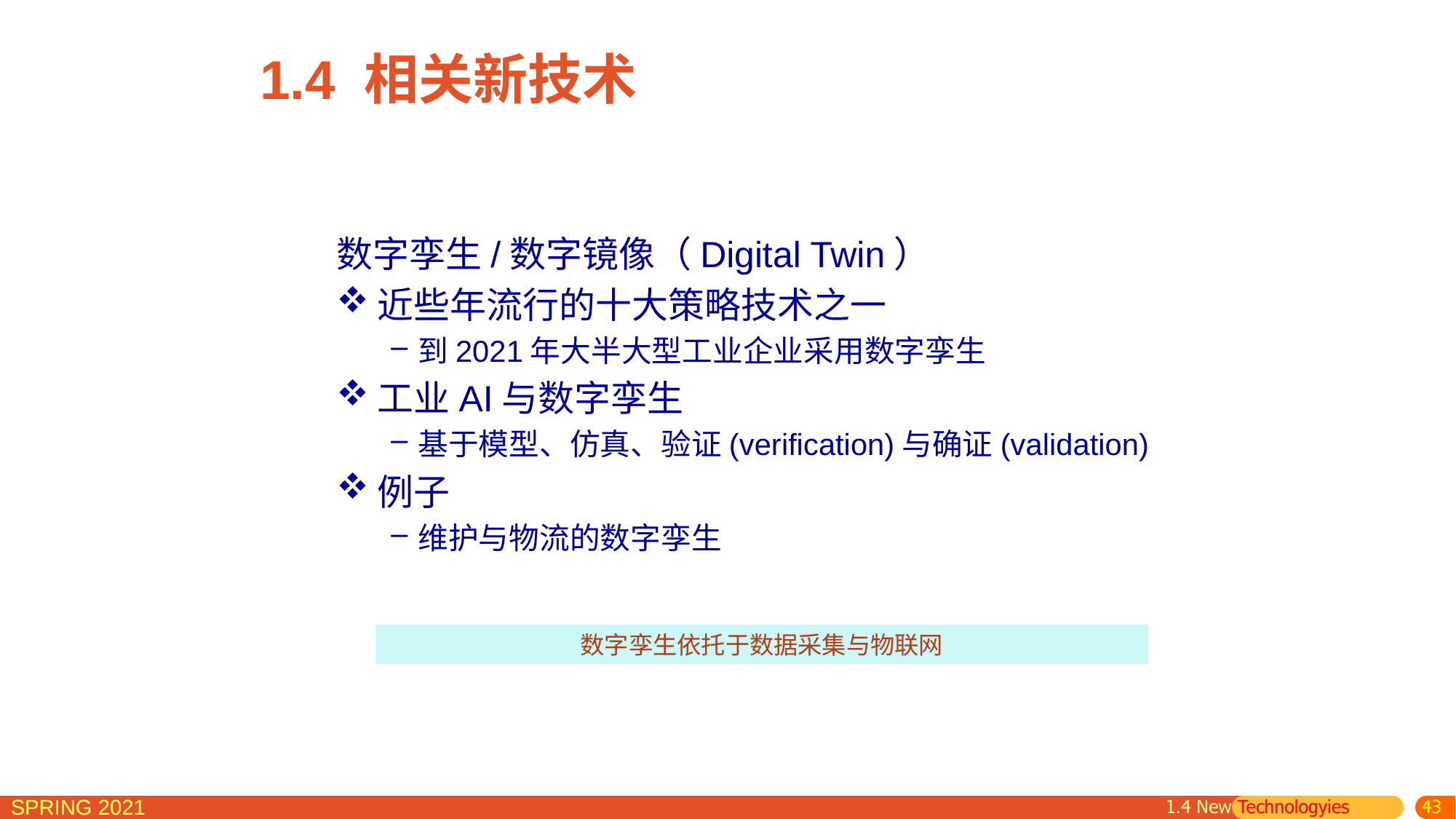

1.4 相关新技术
数字孪生/数字镜像（Digital Twin）
近些年流行的十大策略技术之一
到2021年大半大型工业企业采用数字孪生
工业AI与数字孪生
基于模型、仿真、验证(verification)与确证(validation)
例子
维护与物流的数字孪生
数字孪生依托于数据采集与物联网
1.4 New Technologyies
43